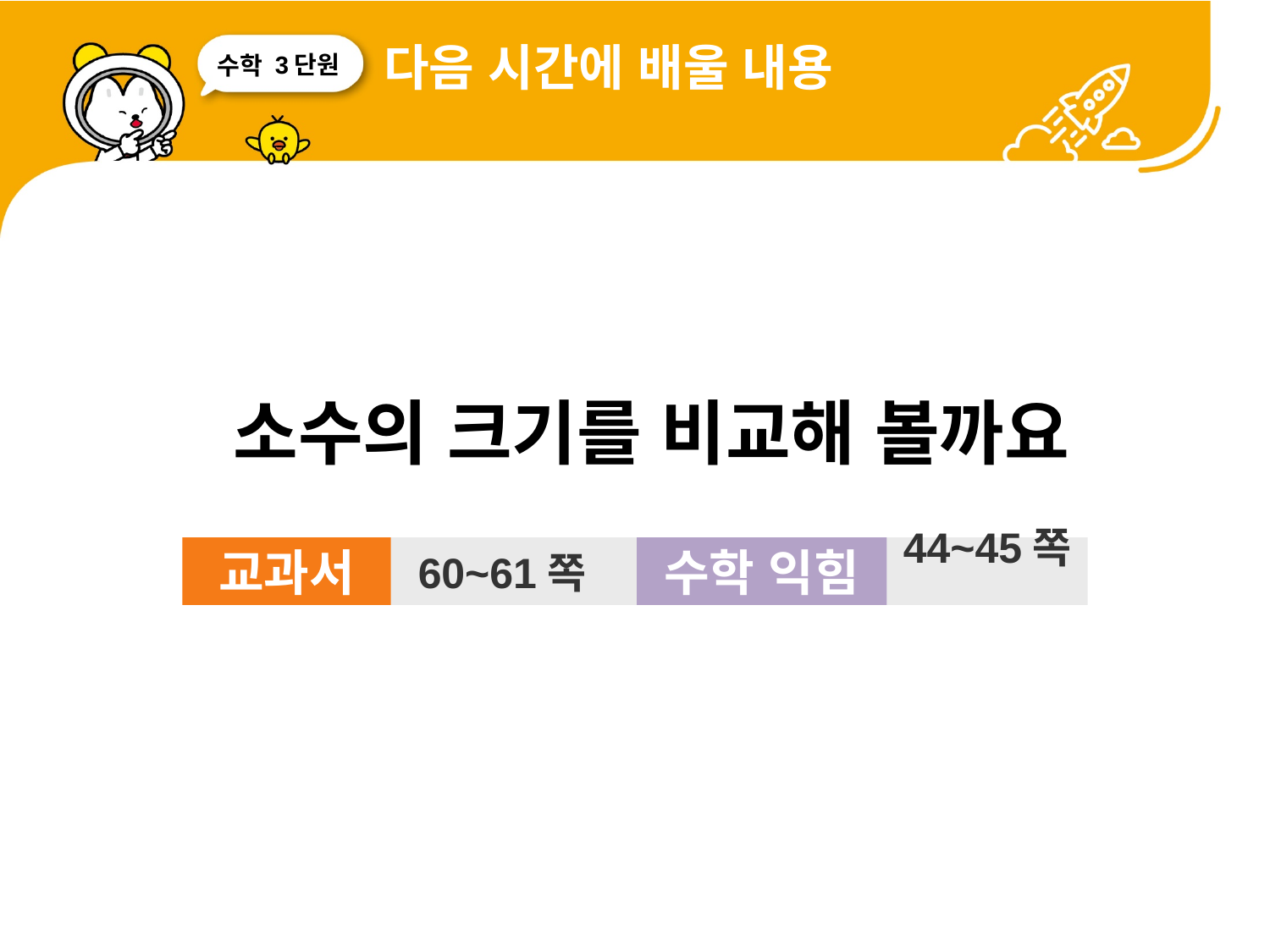

다음 시간에 배울 내용
3단원
 소수의 크기를 비교해 볼까요
교과서
60~61쪽
수학 익힘
44~45쪽